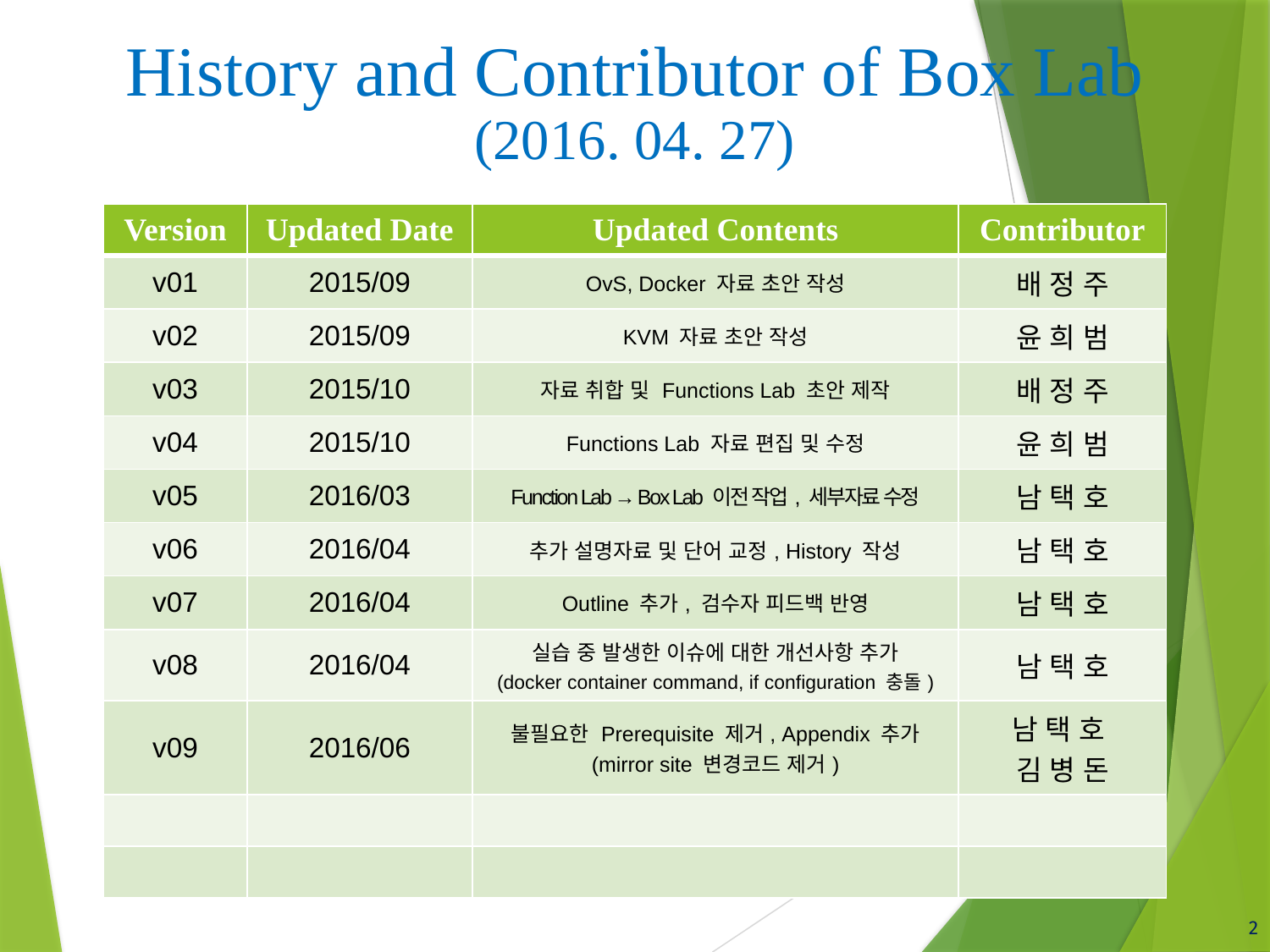

History and Contributor of Box Lab
(2016. 04. 27)
| Version | Updated Date | Updated Contents | Contributor |
| --- | --- | --- | --- |
| v01 | 2015/09 | OvS, Docker 자료 초안 작성 | 배 정 주 |
| v02 | 2015/09 | KVM 자료 초안 작성 | 윤 희 범 |
| v03 | 2015/10 | 자료 취합 및 Functions Lab 초안 제작 | 배 정 주 |
| v04 | 2015/10 | Functions Lab 자료 편집 및 수정 | 윤 희 범 |
| v05 | 2016/03 | Function Lab → Box Lab 이전 작업, 세부자료 수정 | 남 택 호 |
| v06 | 2016/04 | 추가 설명자료 및 단어 교정, History 작성 | 남 택 호 |
| v07 | 2016/04 | Outline 추가, 검수자 피드백 반영 | 남 택 호 |
| v08 | 2016/04 | 실습 중 발생한 이슈에 대한 개선사항 추가 (docker container command, if configuration 충돌) | 남 택 호 |
| v09 | 2016/06 | 불필요한 Prerequisite 제거, Appendix 추가 (mirror site 변경코드 제거) | 남 택 호 김 병 돈 |
|  |  |  |  |
|  |  |  |  |
2